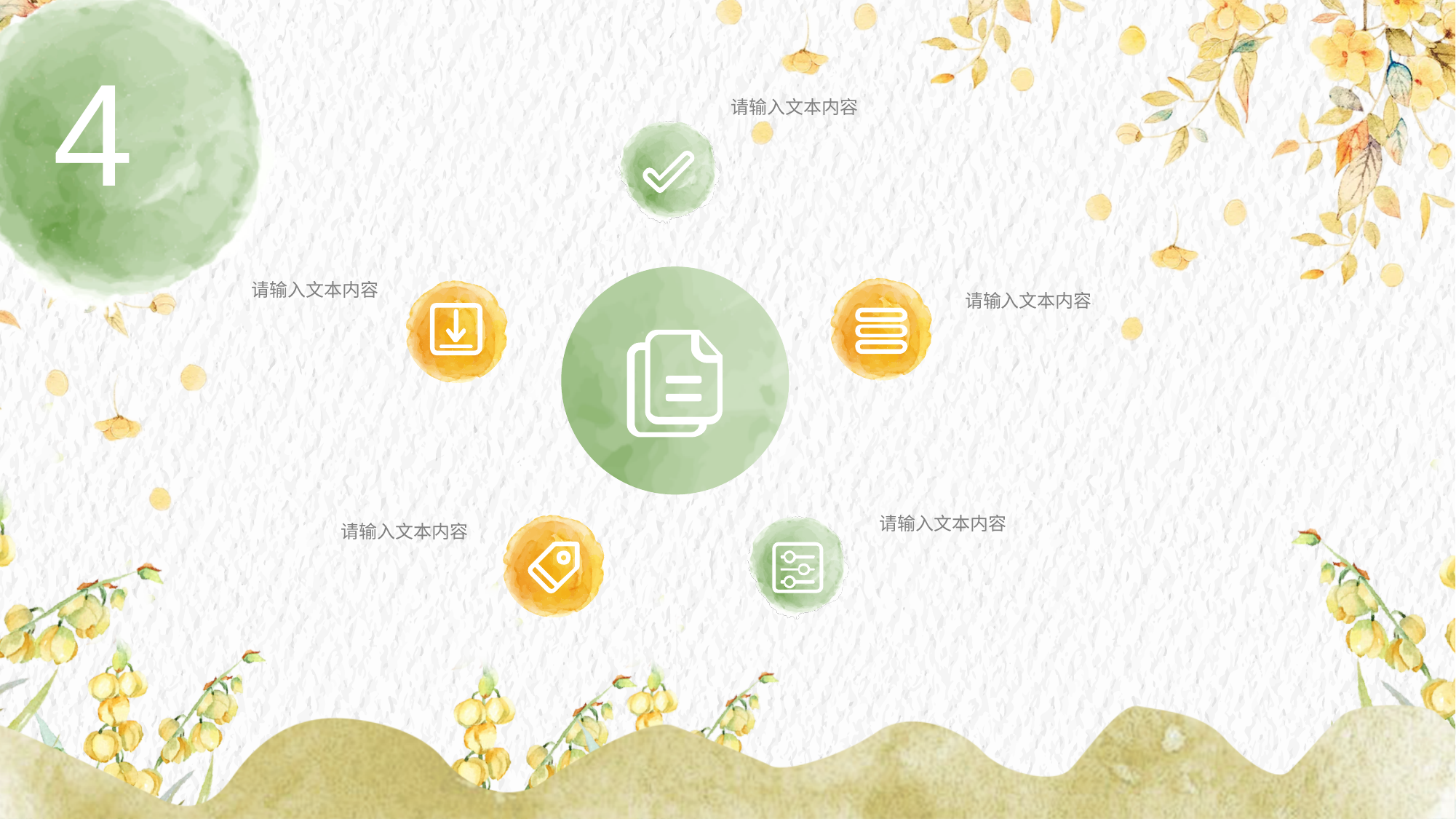

请输入文本内容

请输入文本内容

请输入文本内容
请输入文本内容
请输入文本内容